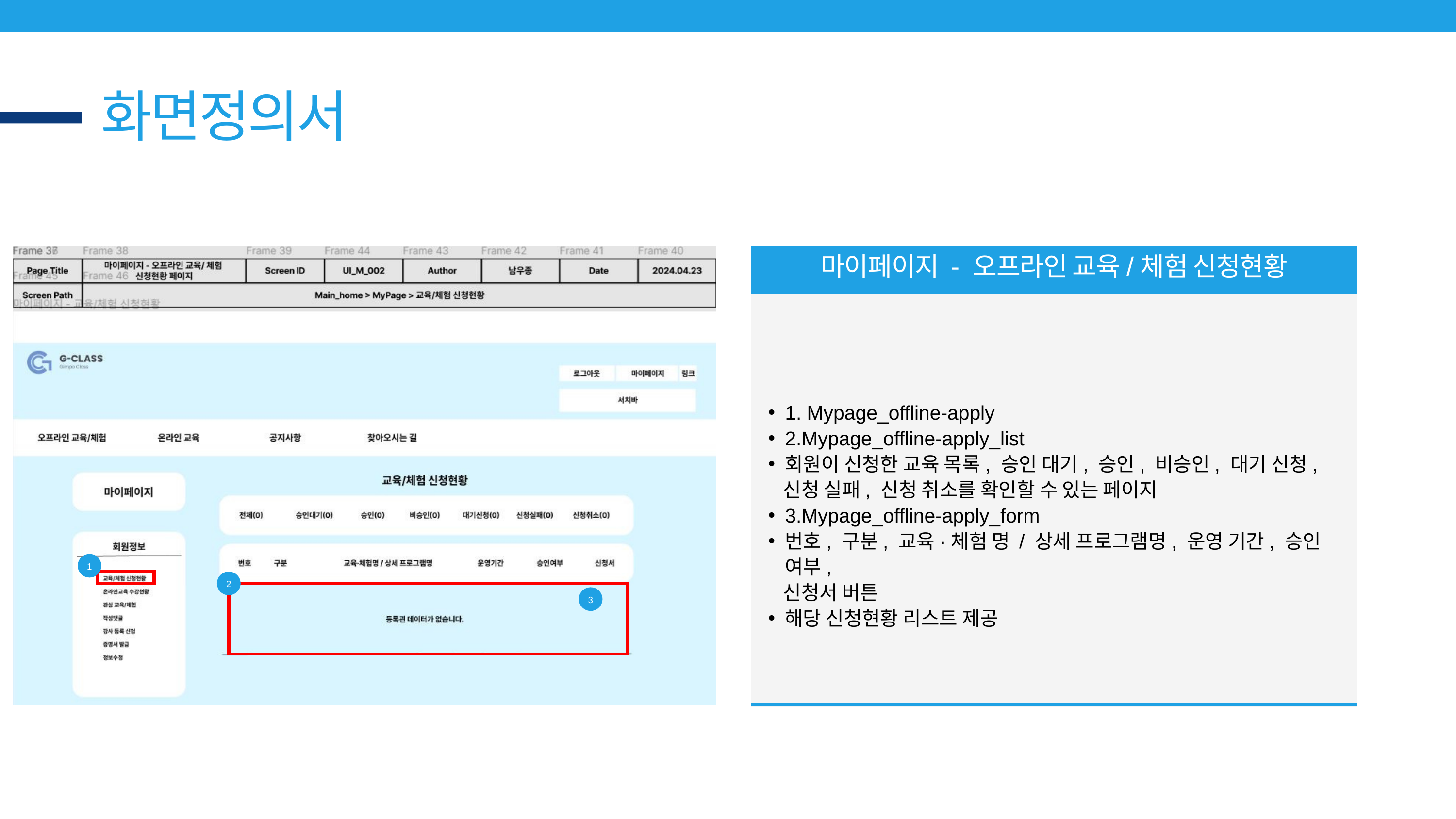

화면정의서

마이페이지 - 오프라인 교육/체험 신청현황

1. Mypage_offline-apply
2.Mypage_offline-apply_list
회원이 신청한 교육 목록, 승인 대기, 승인, 비승인, 대기 신청,
      신청 실패, 신청 취소를 확인할 수 있는 페이지
3.Mypage_offline-apply_form
번호, 구분, 교육·체험 명 / 상세 프로그램명, 운영 기간, 승인 여부,
      신청서 버튼
해당 신청현황 리스트 제공

1

2

3